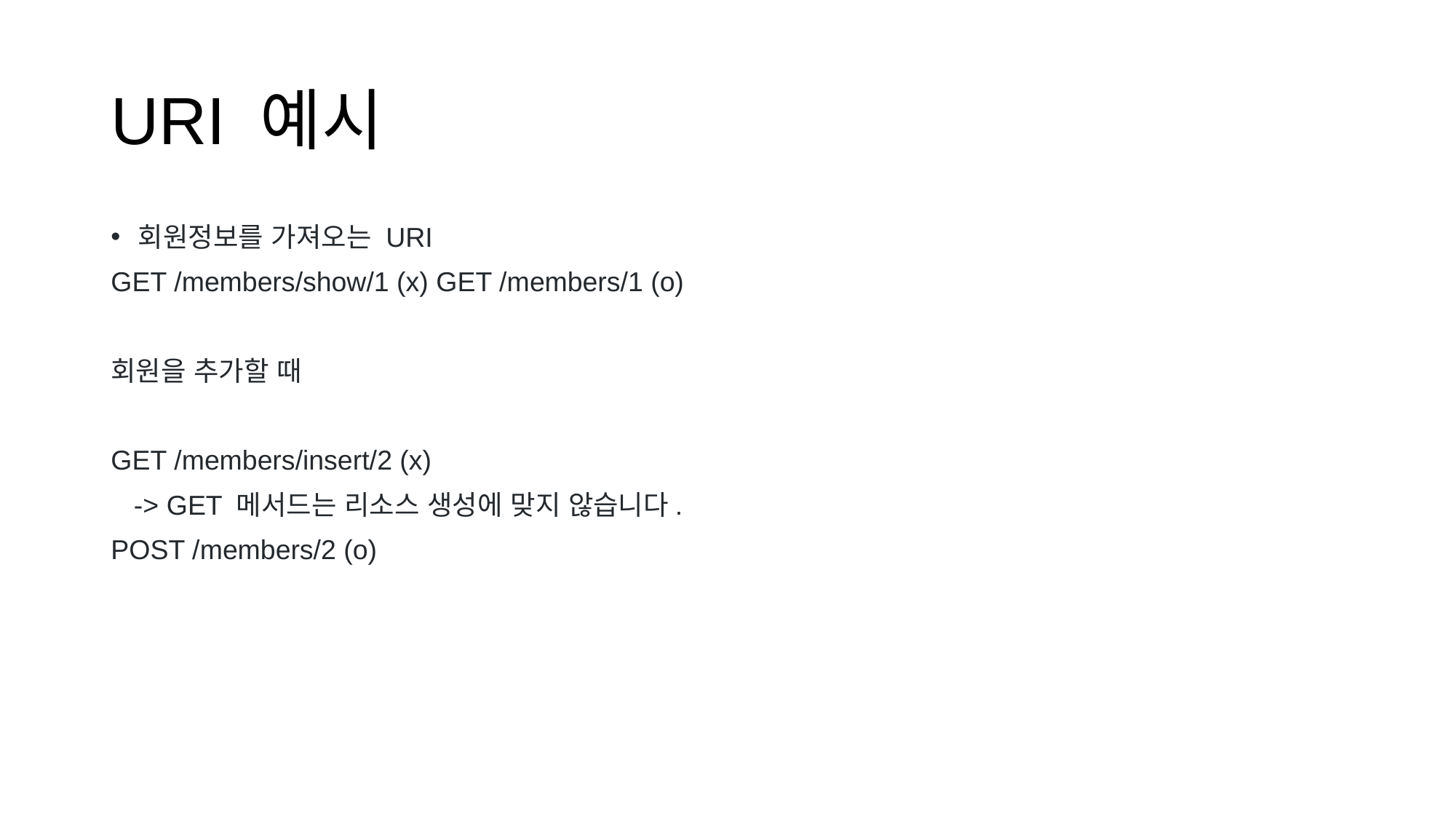

# URI 예시
회원정보를 가져오는 URI
GET /members/show/1 (x) GET /members/1 (o)

회원을 추가할 때

GET /members/insert/2 (x)
   -> GET 메서드는 리소스 생성에 맞지 않습니다.
POST /members/2 (o)